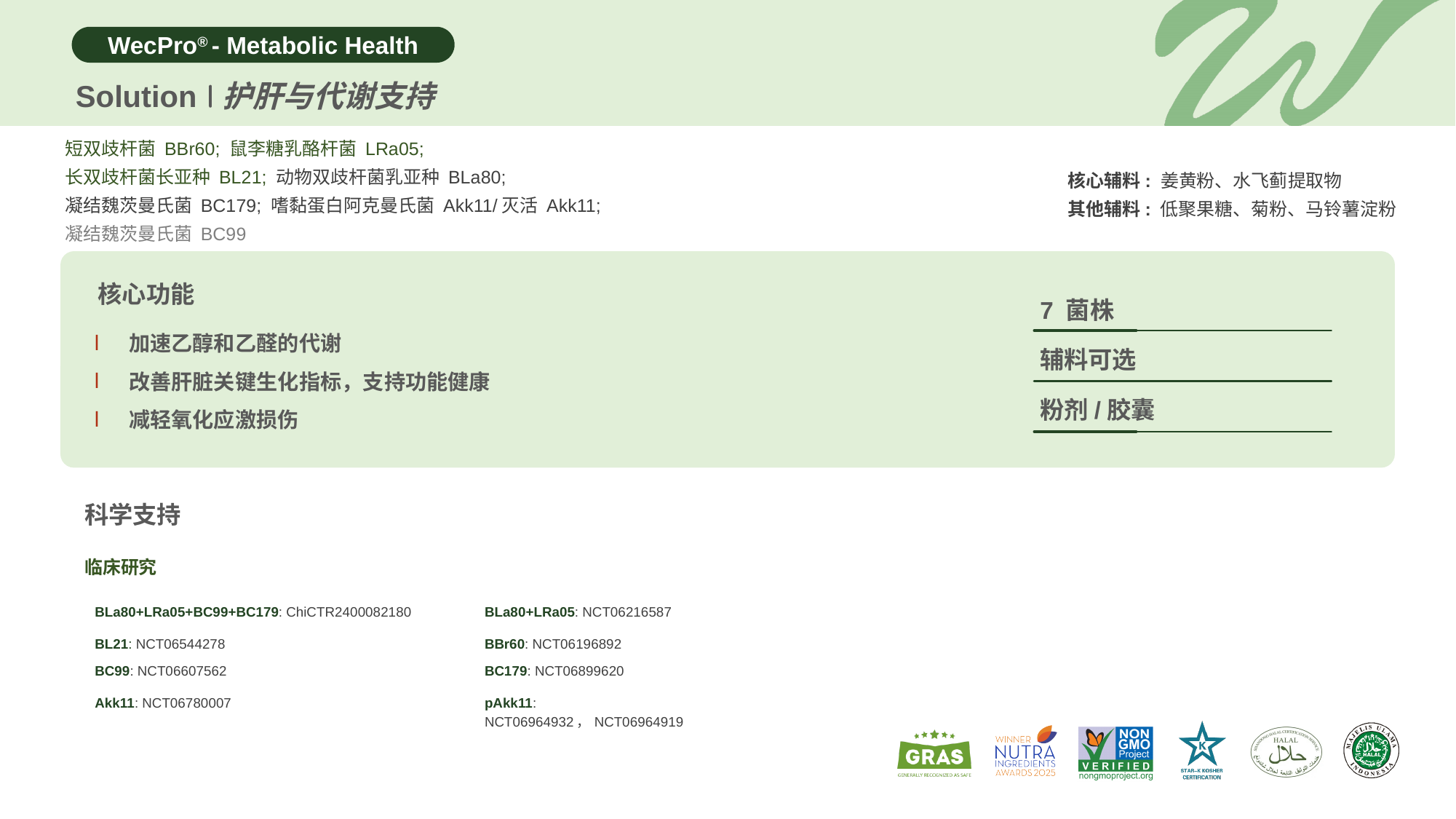

Solution
护肝与代谢支持
短双歧杆菌 BBr60; 鼠李糖乳酪杆菌 LRa05;
长双歧杆菌长亚种 BL21; 动物双歧杆菌乳亚种 BLa80;
凝结魏茨曼氏菌 BC179; 嗜黏蛋白阿克曼氏菌 Akk11/灭活 Akk11;
凝结魏茨曼氏菌 BC99
核心辅料: 姜黄粉、水飞蓟提取物
其他辅料: 低聚果糖、菊粉、马铃薯淀粉

核心功能
7 菌株
加速乙醇和乙醛的代谢
改善肝脏关键生化指标，支持功能健康
减轻氧化应激损伤
辅料可选
粉剂/胶囊
科学支持

临床研究
| BLa80+LRa05+BC99+BC179: ChiCTR2400082180 | BLa80+LRa05: NCT06216587 |
| --- | --- |
| BL21: NCT06544278 | BBr60: NCT06196892 |
| BC99: NCT06607562 | BC179: NCT06899620 |
| Akk11: NCT06780007 | pAkk11: NCT06964932，NCT06964919 |